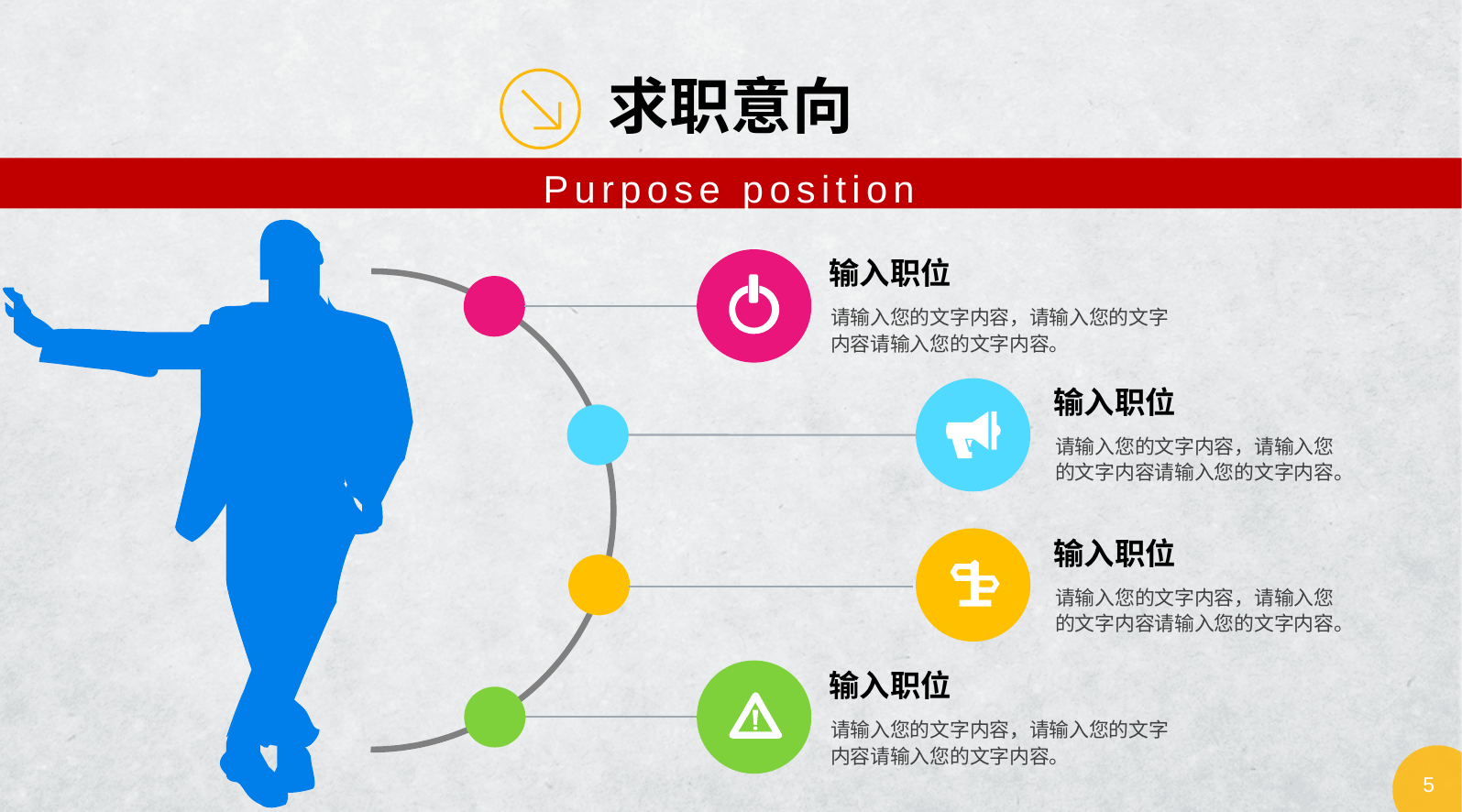

求职意向

Purpose position

输入职位

请输入您的文字内容，请输入您的文字内容请输入您的文字内容。
输入职位

请输入您的文字内容，请输入您的文字内容请输入您的文字内容。

输入职位

请输入您的文字内容，请输入您的文字内容请输入您的文字内容。

输入职位

请输入您的文字内容，请输入您的文字内容请输入您的文字内容。